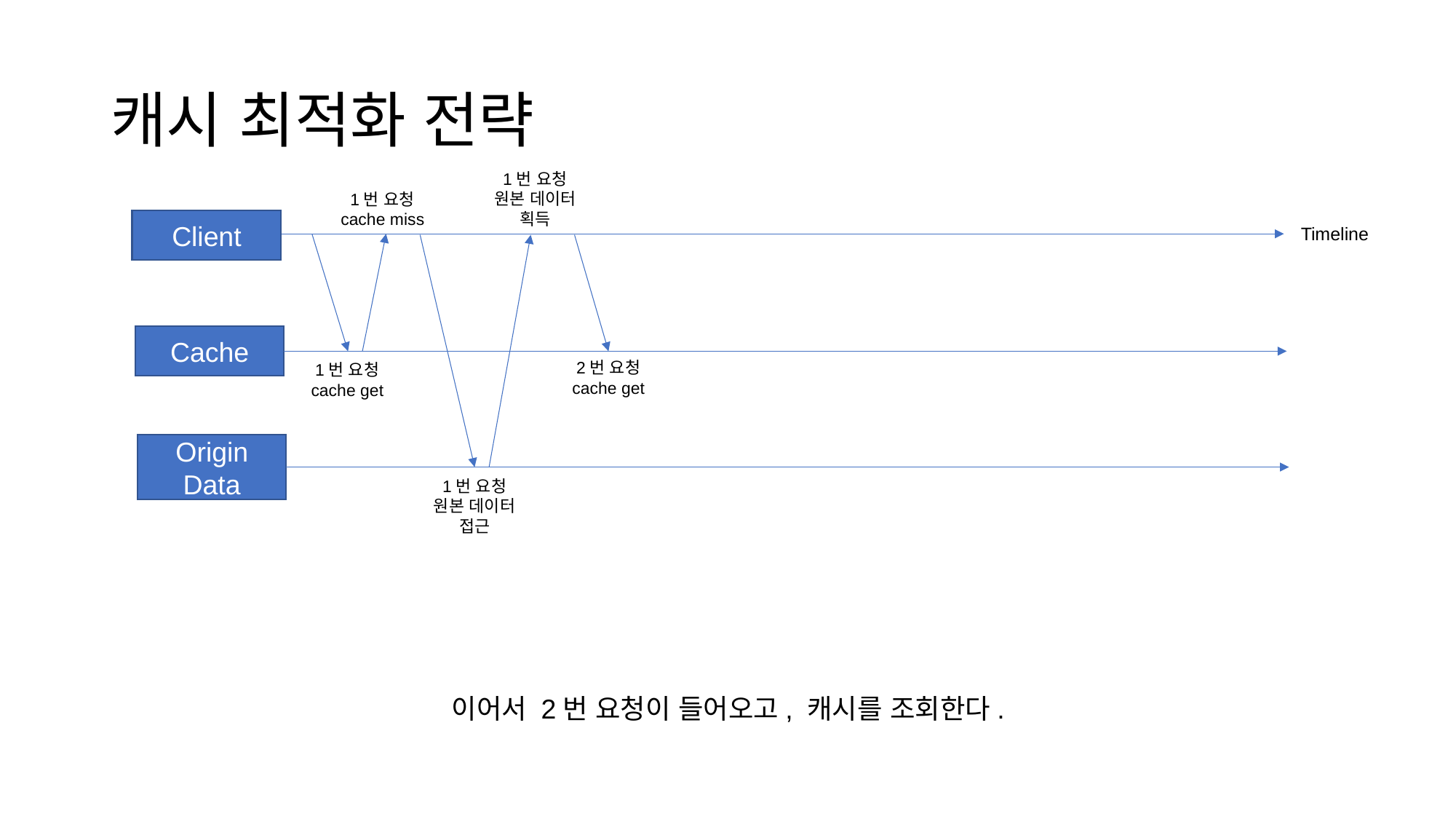

# 캐시 최적화 전략
1번 요청
원본 데이터
획득
1번 요청
cache miss
Client
Timeline
Cache
2번 요청
cache get
1번 요청
cache get
Origin Data
1번 요청
원본 데이터
접근
이어서 2번 요청이 들어오고, 캐시를 조회한다.